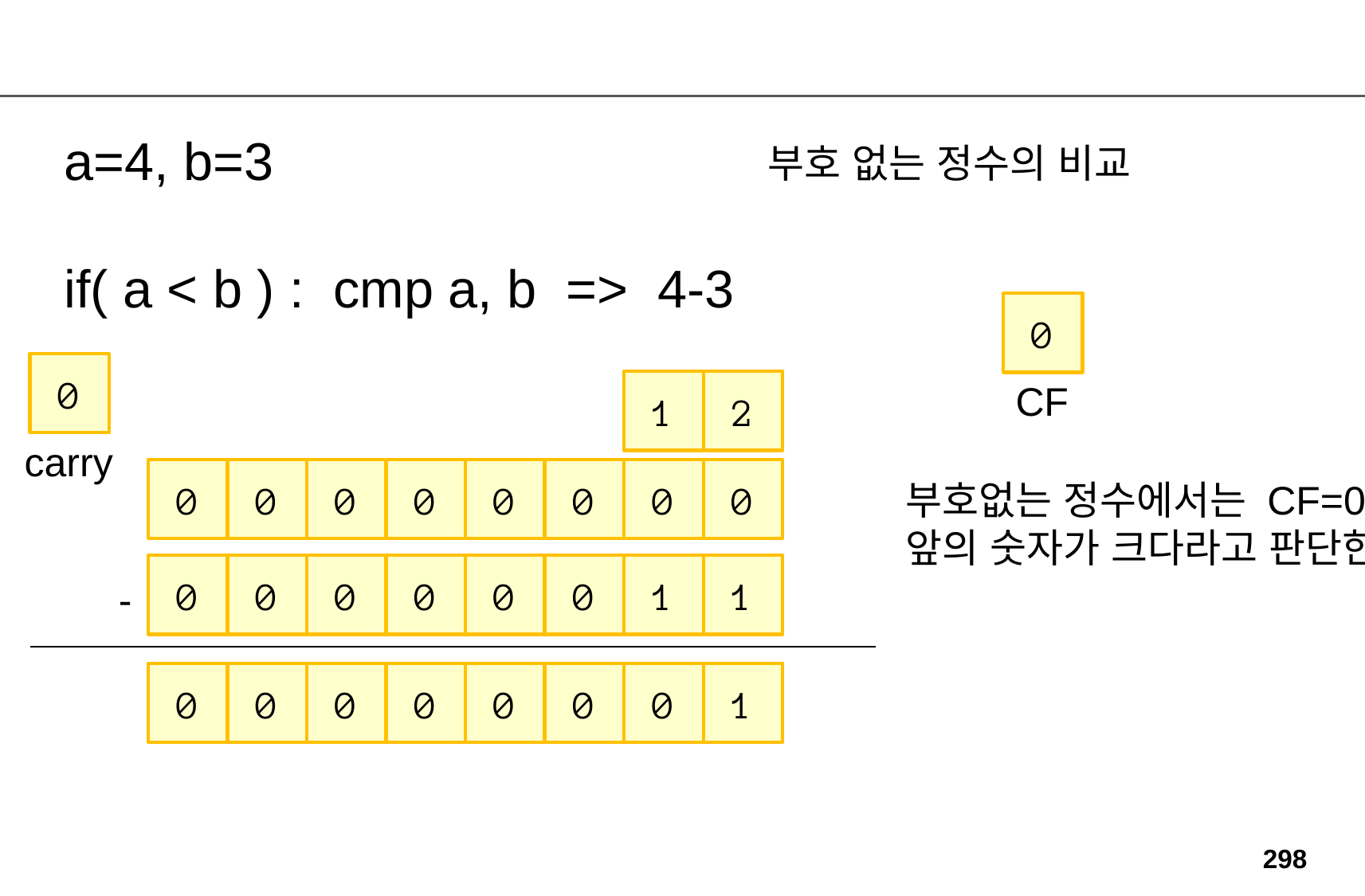

a=4, b=3

if( a < b ) :  cmp a, b  =>  4-3
부호 없는 정수의 비교
0
0
CF
1
2
carry
0
0
0
0
0
0
0
0
부호없는 정수에서는 CF=0이면
앞의 숫자가 크다라고 판단한다.
0
0
0
0
0
0
1
1
-
0
0
0
0
0
0
0
1